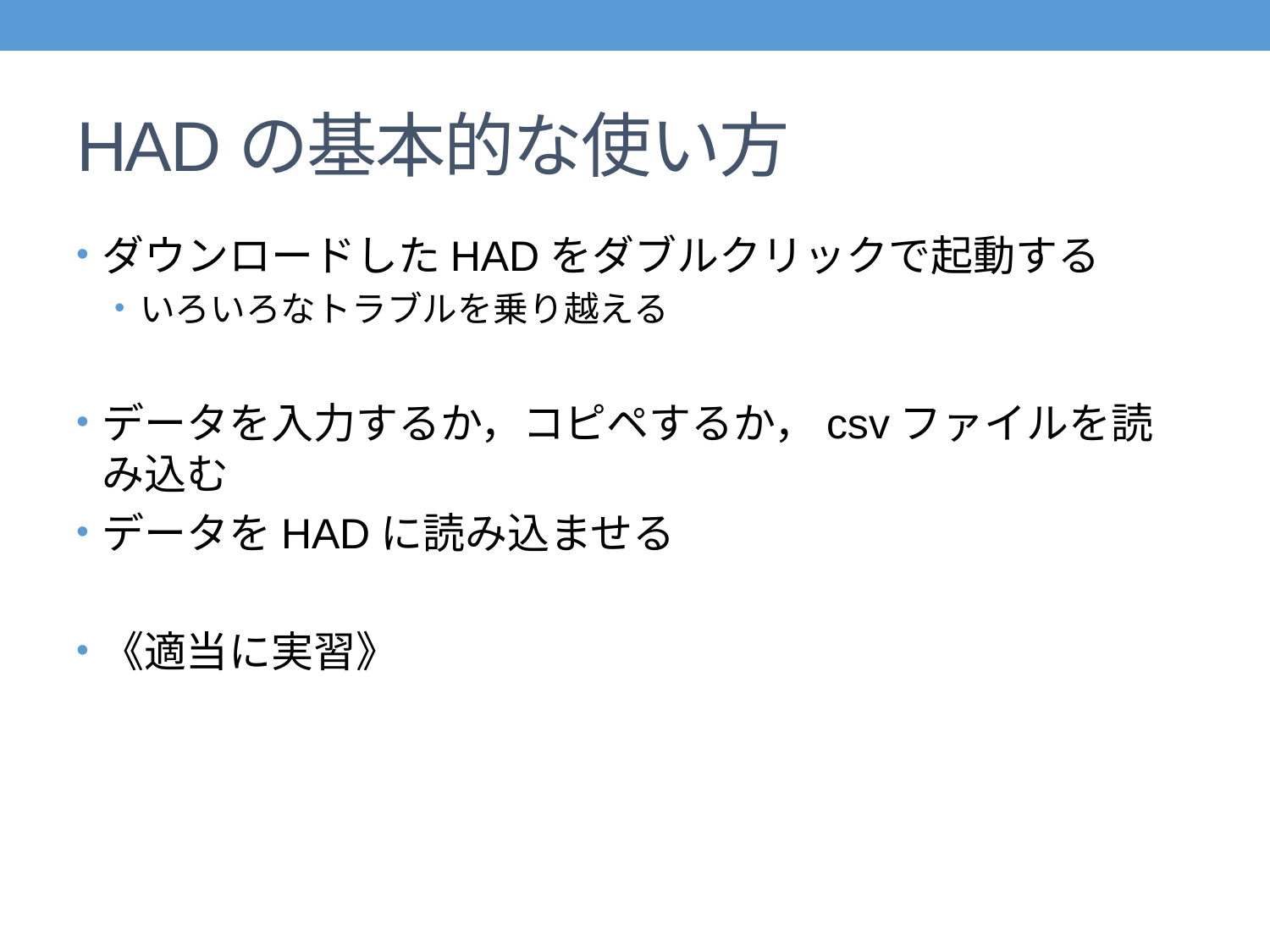

# HADの基本的な使い方
ダウンロードしたHADをダブルクリックで起動する
いろいろなトラブルを乗り越える

データを入力するか，コピペするか，csvファイルを読み込む
データをHADに読み込ませる

《適当に実習》